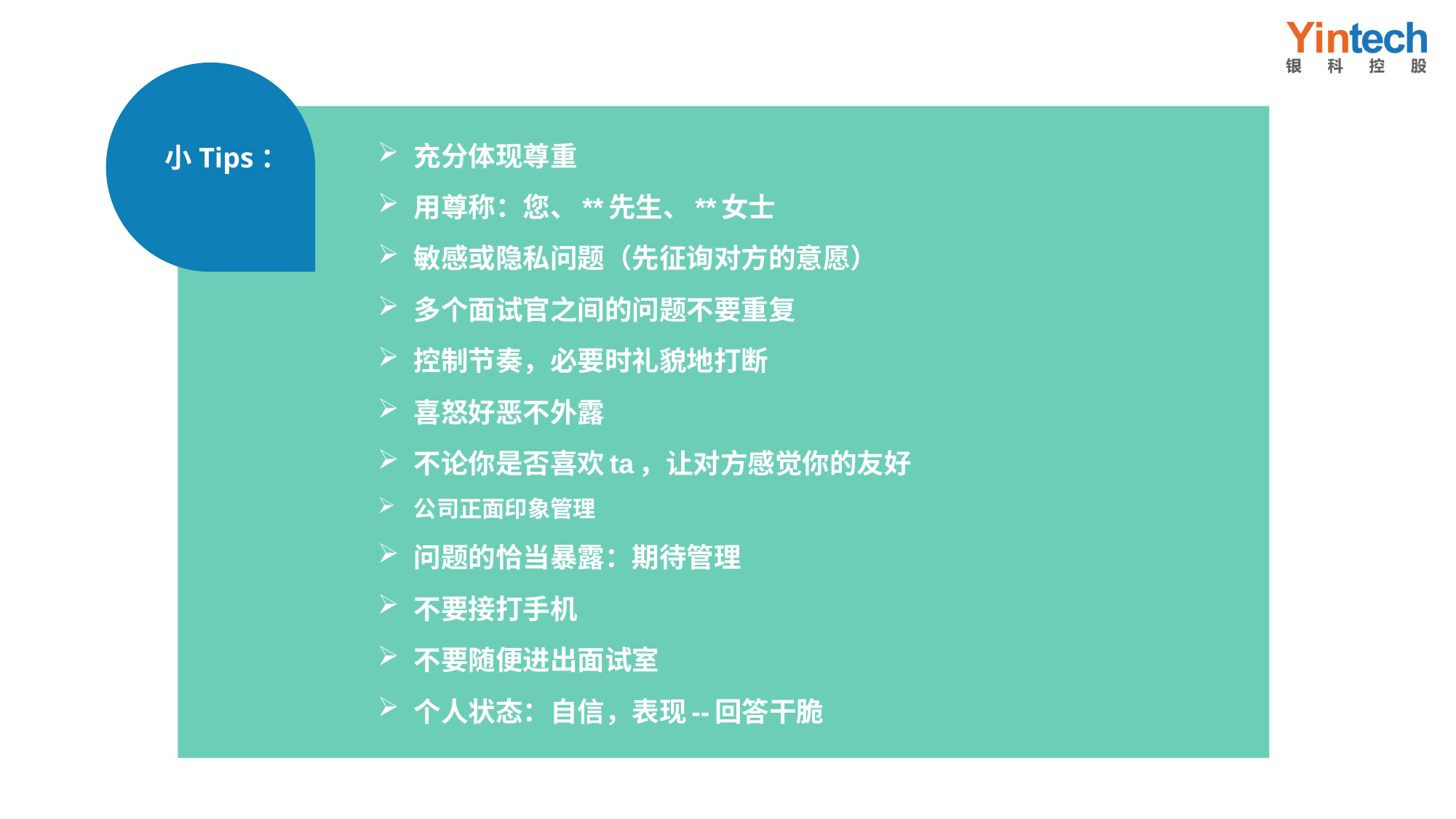

小Tips：

充分体现尊重
用尊称：您、**先生、**女士
敏感或隐私问题（先征询对方的意愿）
多个面试官之间的问题不要重复
控制节奏，必要时礼貌地打断
喜怒好恶不外露
不论你是否喜欢ta，让对方感觉你的友好
公司正面印象管理
问题的恰当暴露：期待管理
不要接打手机
不要随便进出面试室
个人状态：自信，表现--回答干脆